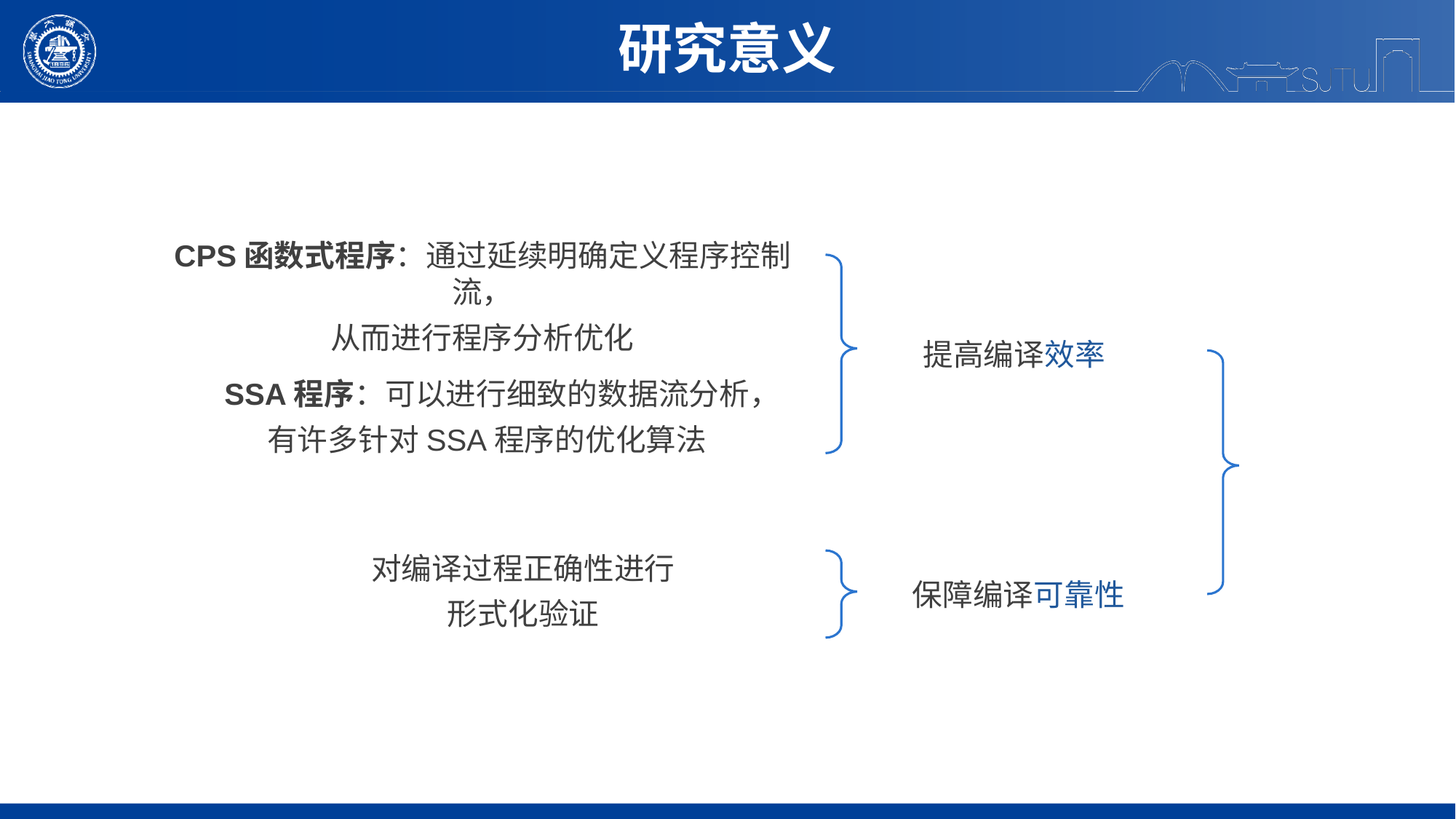

研究意义
CPS函数式程序：通过延续明确定义程序控制流，
从而进行程序分析优化

提高编译效率

SSA程序：可以进行细致的数据流分析，
有许多针对SSA程序的优化算法
对编译过程正确性进行
形式化验证

保障编译可靠性